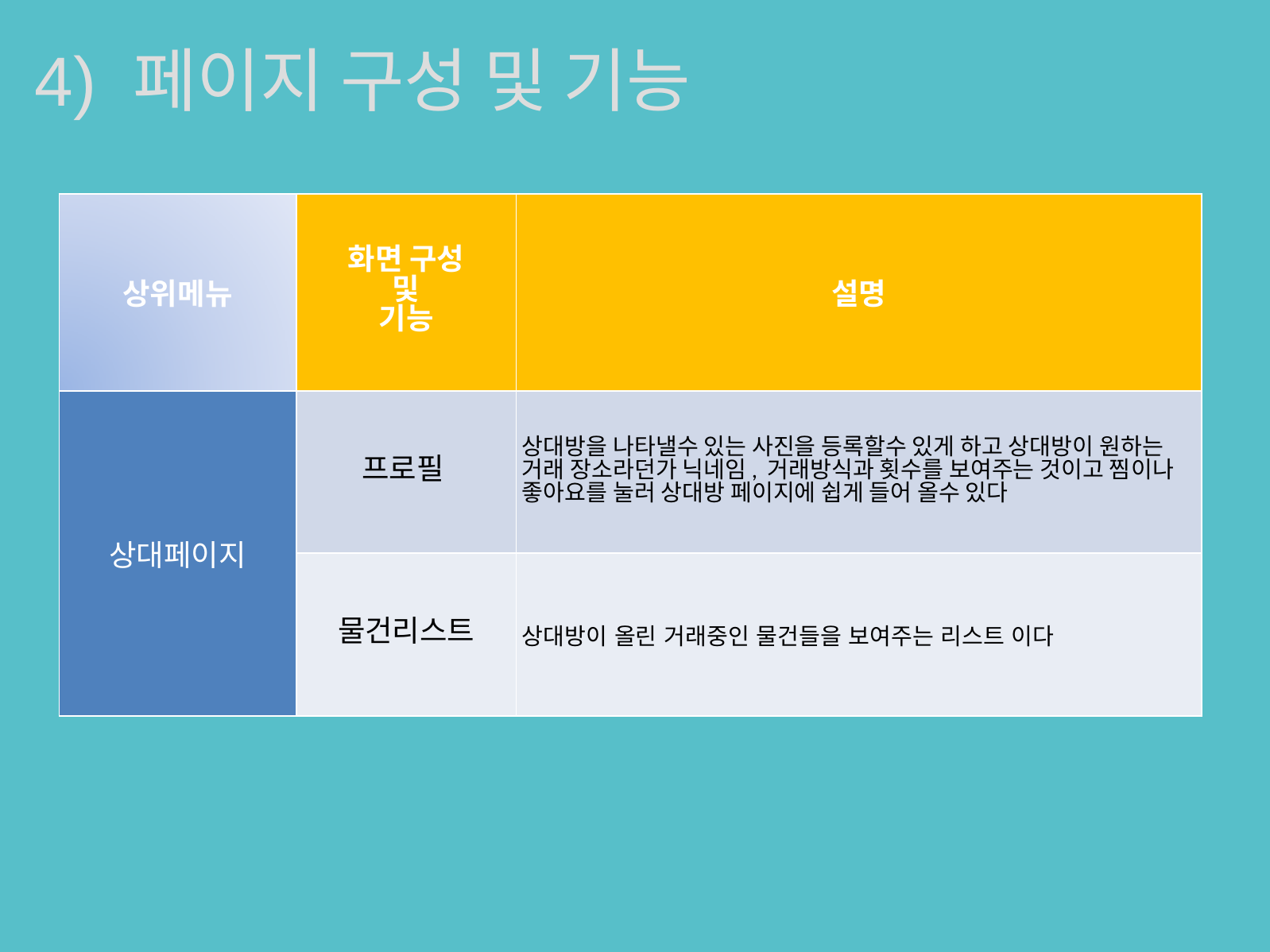

4) 페이지 구성 및 기능
| 상위메뉴 | 화면 구성 및 기능 | 설명 |
| --- | --- | --- |
| 상대페이지 | 프로필 | 상대방을 나타낼수 있는 사진을 등록할수 있게 하고 상대방이 원하는 거래 장소라던가 닉네임, 거래방식과 횟수를 보여주는 것이고 찜이나 좋아요를 눌러 상대방 페이지에 쉽게 들어 올수 있다 |
|  | 물건리스트 | 상대방이 올린 거래중인 물건들을 보여주는 리스트 이다 |